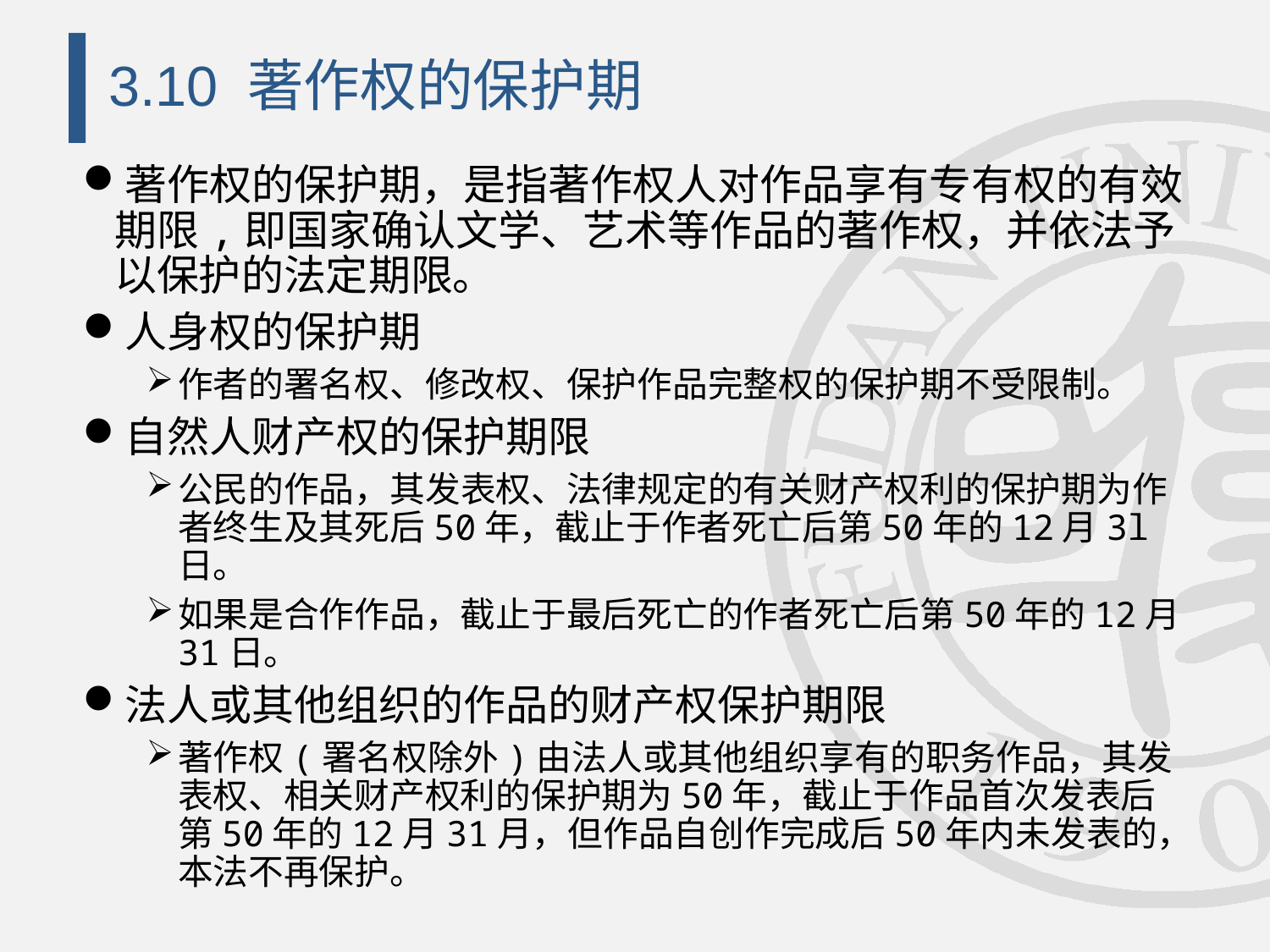

# 3.10 著作权的保护期
著作权的保护期，是指著作权人对作品享有专有权的有效期限,即国家确认文学、艺术等作品的著作权，并依法予以保护的法定期限。
人身权的保护期
作者的署名权、修改权、保护作品完整权的保护期不受限制。
自然人财产权的保护期限
公民的作品，其发表权、法律规定的有关财产权利的保护期为作者终生及其死后50年，截止于作者死亡后第50年的12月3l日。
如果是合作作品，截止于最后死亡的作者死亡后第50年的12月31日。
法人或其他组织的作品的财产权保护期限
著作权(署名权除外)由法人或其他组织享有的职务作品，其发表权、相关财产权利的保护期为50年，截止于作品首次发表后第50年的12月31月，但作品自创作完成后50年内未发表的，本法不再保护。